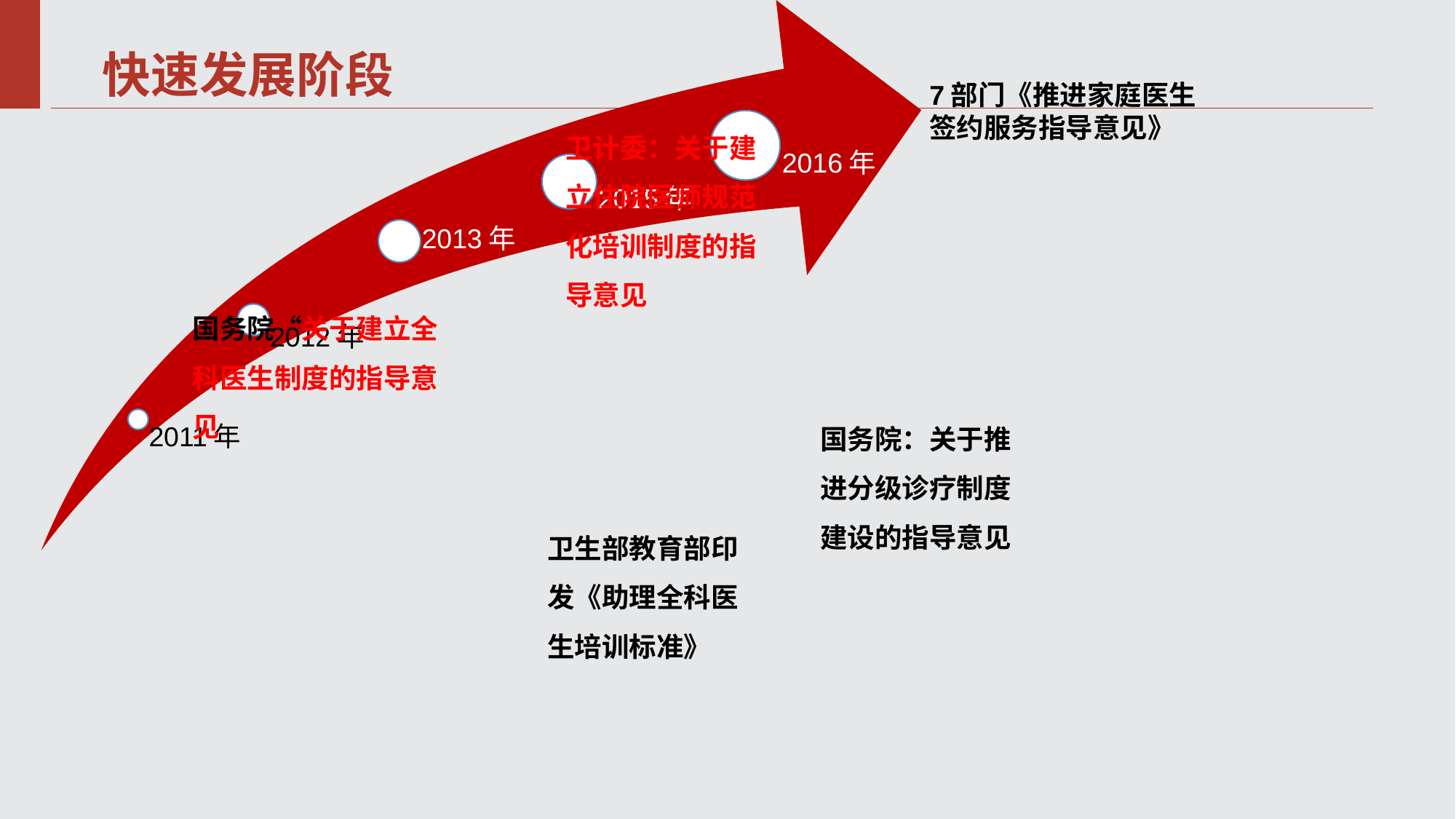

快速发展阶段
7部门《推进家庭医生签约服务指导意见》
卫计委：关于建立住院医师规范化培训制度的指导意见
2011年
2012年
2013年
2015年
2016年
国务院“关于建立全科医生制度的指导意见
国务院：关于推进分级诊疗制度建设的指导意见
卫生部教育部印发《助理全科医生培训标准》